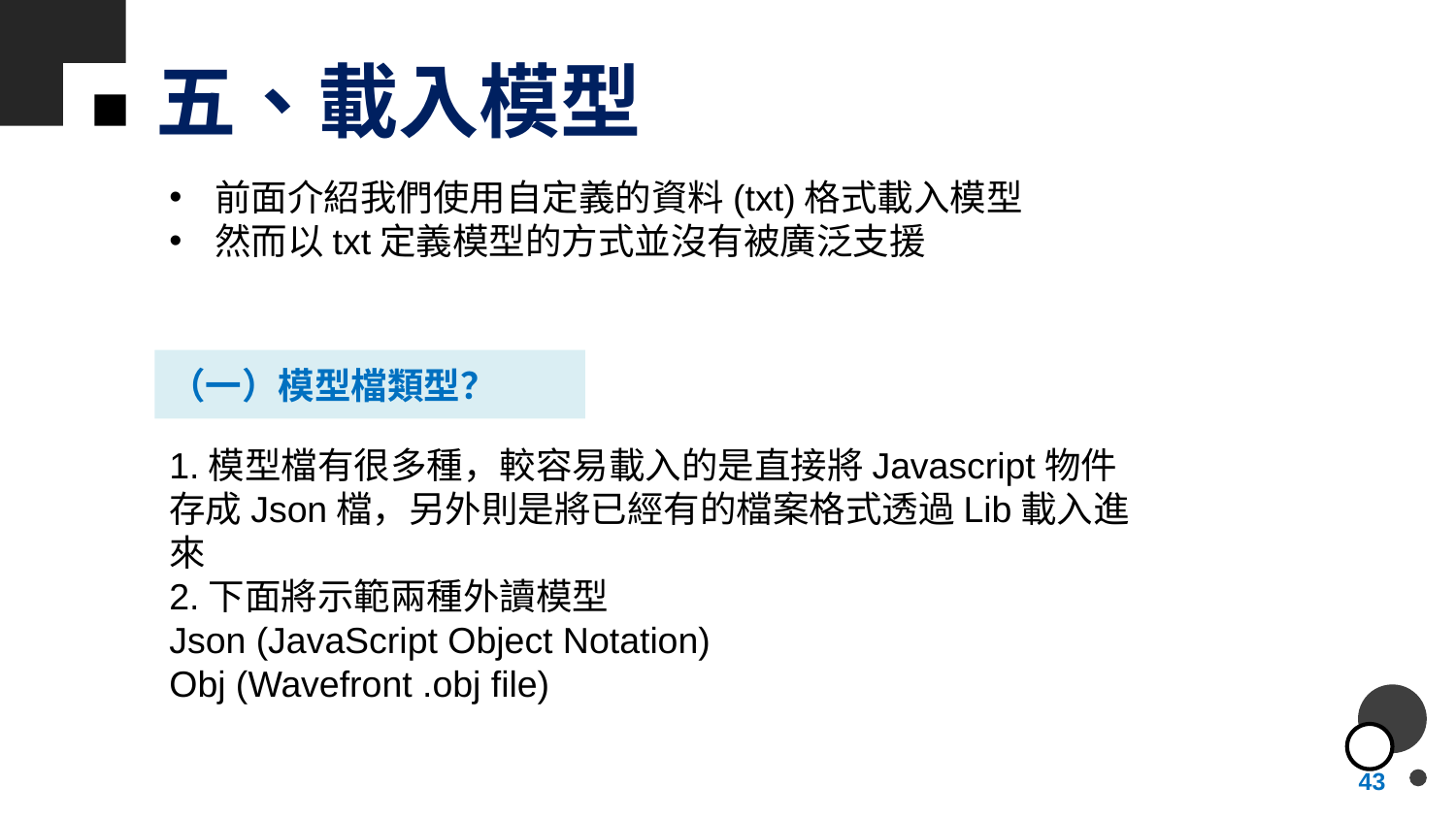

# 五、載入模型
前面介紹我們使用自定義的資料(txt)格式載入模型
然而以txt定義模型的方式並沒有被廣泛支援
（一）模型檔類型？
1.模型檔有很多種，較容易載入的是直接將Javascript物件存成Json檔，另外則是將已經有的檔案格式透過Lib載入進來
2.下面將示範兩種外讀模型
Json (JavaScript Object Notation)
Obj (Wavefront .obj file)

43